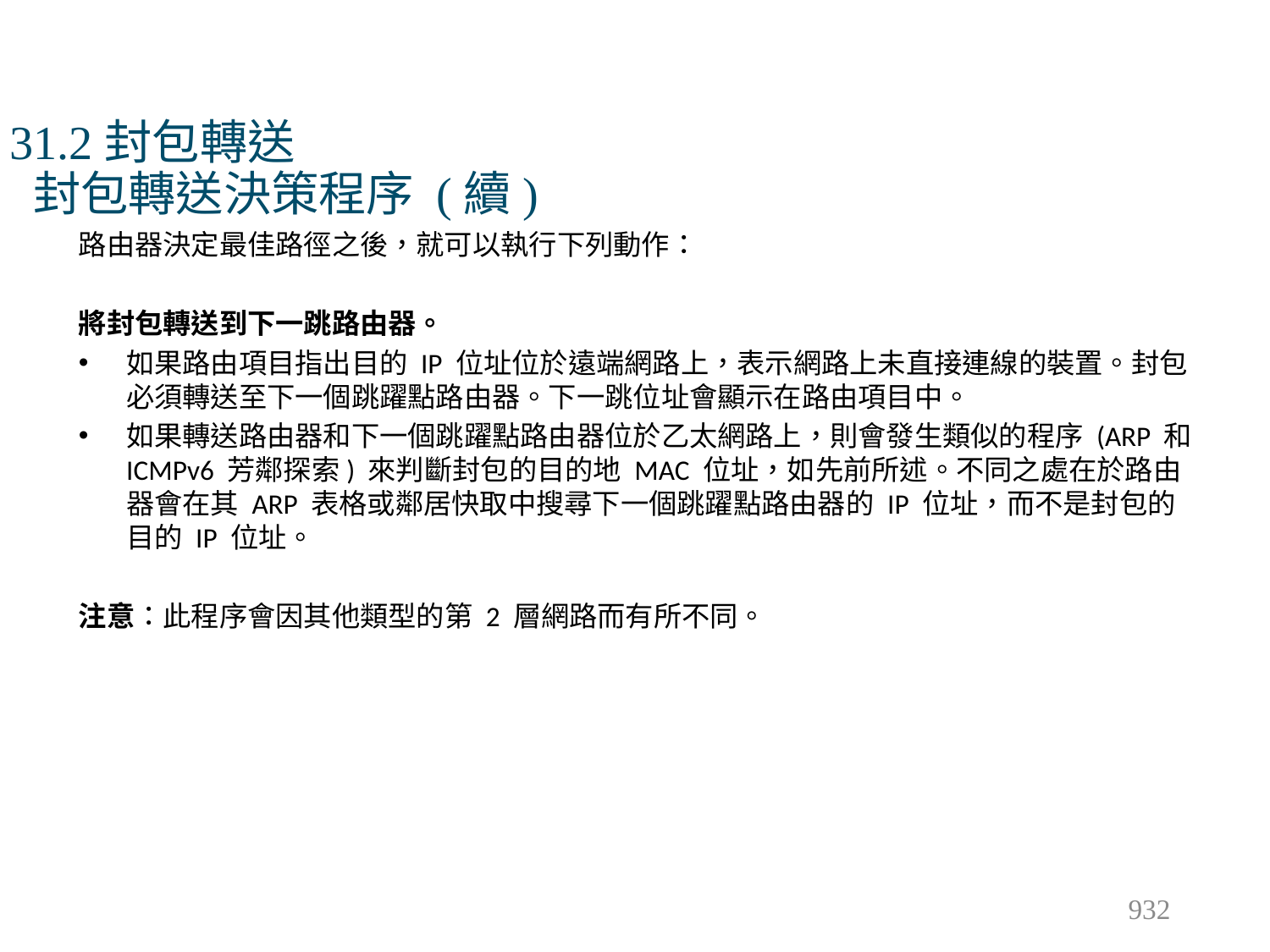

# 31.2封包轉送 封包轉送決策程序 (續)
路由器決定最佳路徑之後，就可以執行下列動作：

將封包轉送到下一跳路由器。
如果路由項目指出目的 IP 位址位於遠端網路上，表示網路上未直接連線的裝置。封包必須轉送至下一個跳躍點路由器。下一跳位址會顯示在路由項目中。
如果轉送路由器和下一個跳躍點路由器位於乙太網路上，則會發生類似的程序 (ARP 和 ICMPv6 芳鄰探索) 來判斷封包的目的地 MAC 位址，如先前所述。不同之處在於路由器會在其 ARP 表格或鄰居快取中搜尋下一個跳躍點路由器的 IP 位址，而不是封包的目的 IP 位址。

注意：此程序會因其他類型的第 2 層網路而有所不同。

932